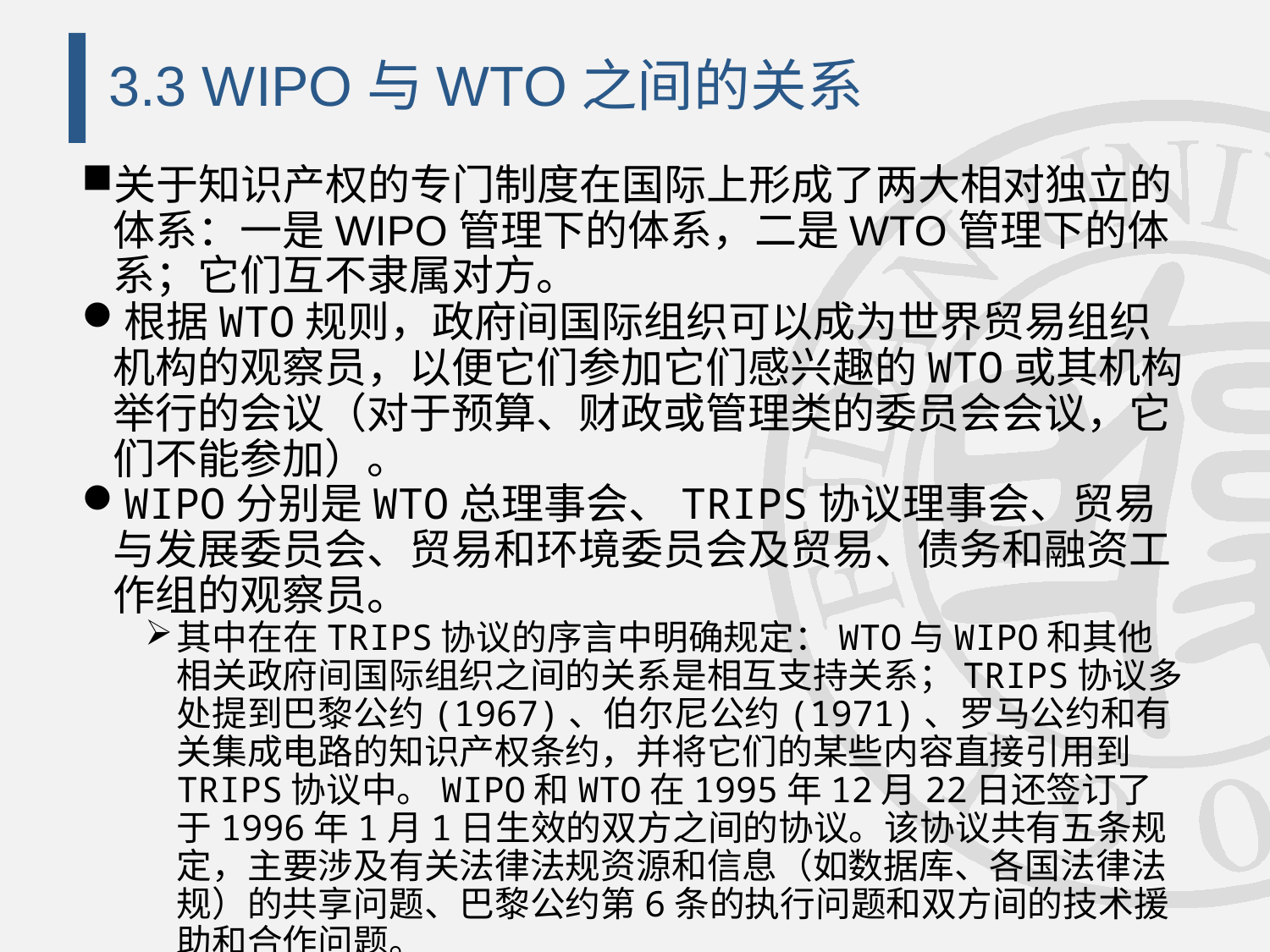

# 3.3 WIPO与WTO之间的关系
关于知识产权的专门制度在国际上形成了两大相对独立的体系：一是WIPO管理下的体系，二是WTO管理下的体系；它们互不隶属对方。
根据WTO规则，政府间国际组织可以成为世界贸易组织机构的观察员，以便它们参加它们感兴趣的WTO或其机构举行的会议（对于预算、财政或管理类的委员会会议，它们不能参加）。
WIPO分别是WTO总理事会、TRIPS协议理事会、贸易与发展委员会、贸易和环境委员会及贸易、债务和融资工作组的观察员。
其中在在TRIPS协议的序言中明确规定：WTO与WIPO和其他相关政府间国际组织之间的关系是相互支持关系；TRIPS协议多处提到巴黎公约(1967)、伯尔尼公约(1971)、罗马公约和有关集成电路的知识产权条约，并将它们的某些内容直接引用到TRIPS协议中。WIPO和WTO在1995年12月22日还签订了于1996年1月1日生效的双方之间的协议。该协议共有五条规定，主要涉及有关法律法规资源和信息（如数据库、各国法律法规）的共享问题、巴黎公约第6条的执行问题和双方间的技术援助和合作问题。